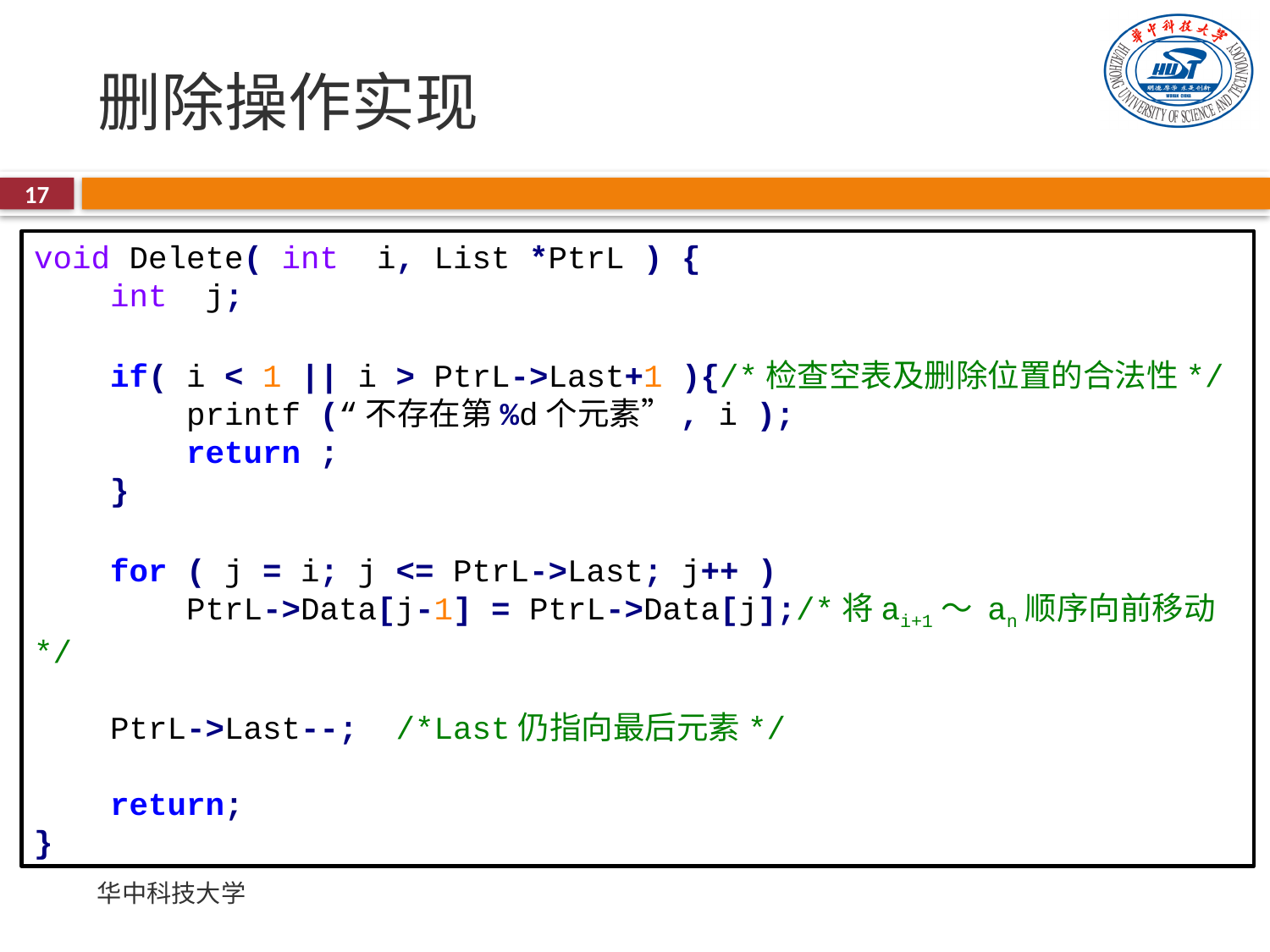

# 删除操作实现
17
void Delete( int  i, List *PtrL ) {
    int  j;

    if( i < 1 || i > PtrL->Last+1 ){/*检查空表及删除位置的合法性*/
        printf (“不存在第%d个元素”, i );
        return ;
    }

    for ( j = i; j <= PtrL->Last; j++ )
        PtrL->Data[j-1] = PtrL->Data[j];/*将ai+1～ an顺序向前移动*/

    PtrL->Last--;  /*Last仍指向最后元素*/

    return;
}
华中科技大学